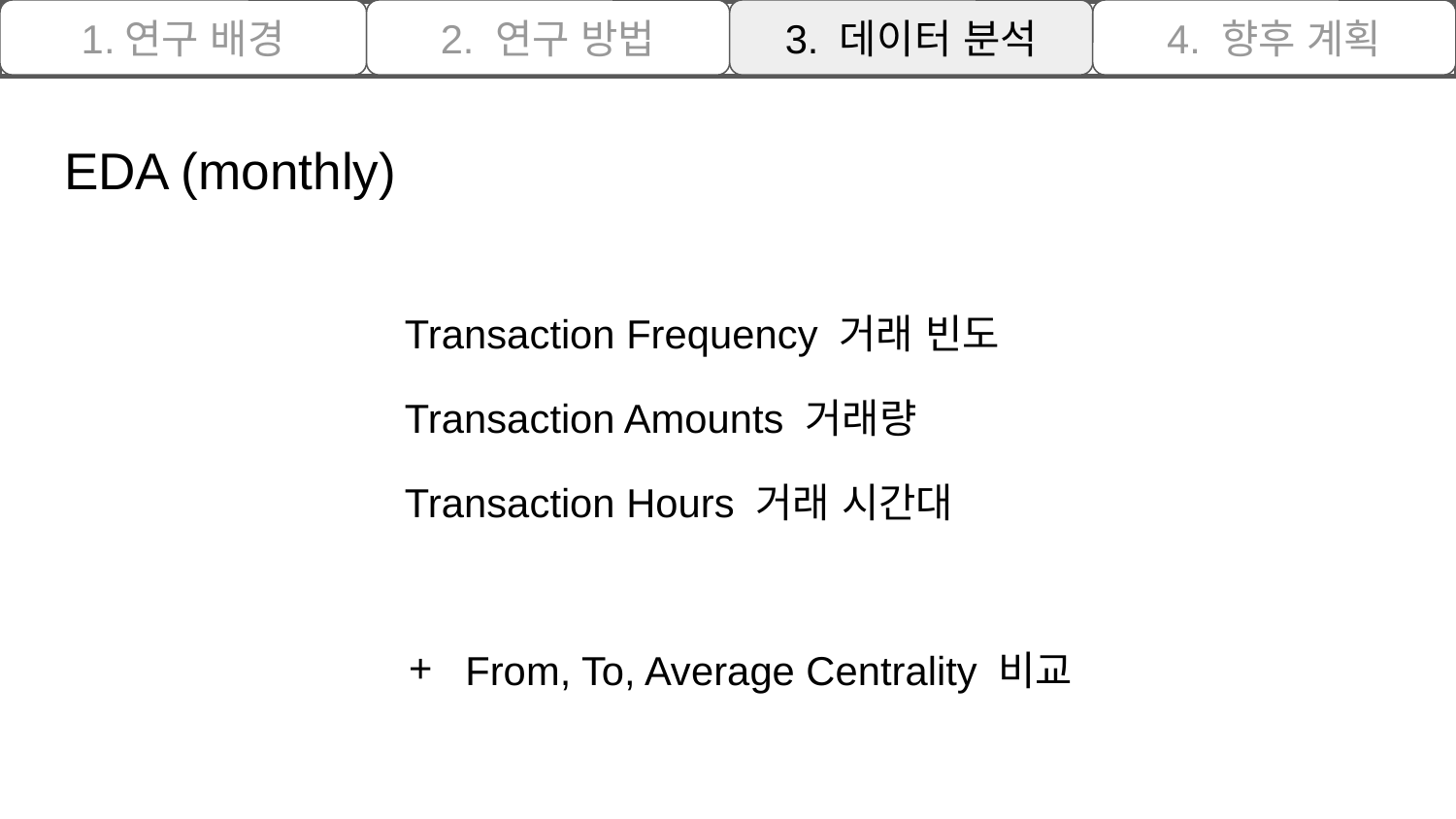

1.연구 배경
2. 연구 방법
3. 데이터 분석
4. 향후 계획

# EDA (monthly)
Transaction Frequency 거래 빈도
Transaction Amounts 거래량
Transaction Hours 거래 시간대

From, To, Average Centrality 비교